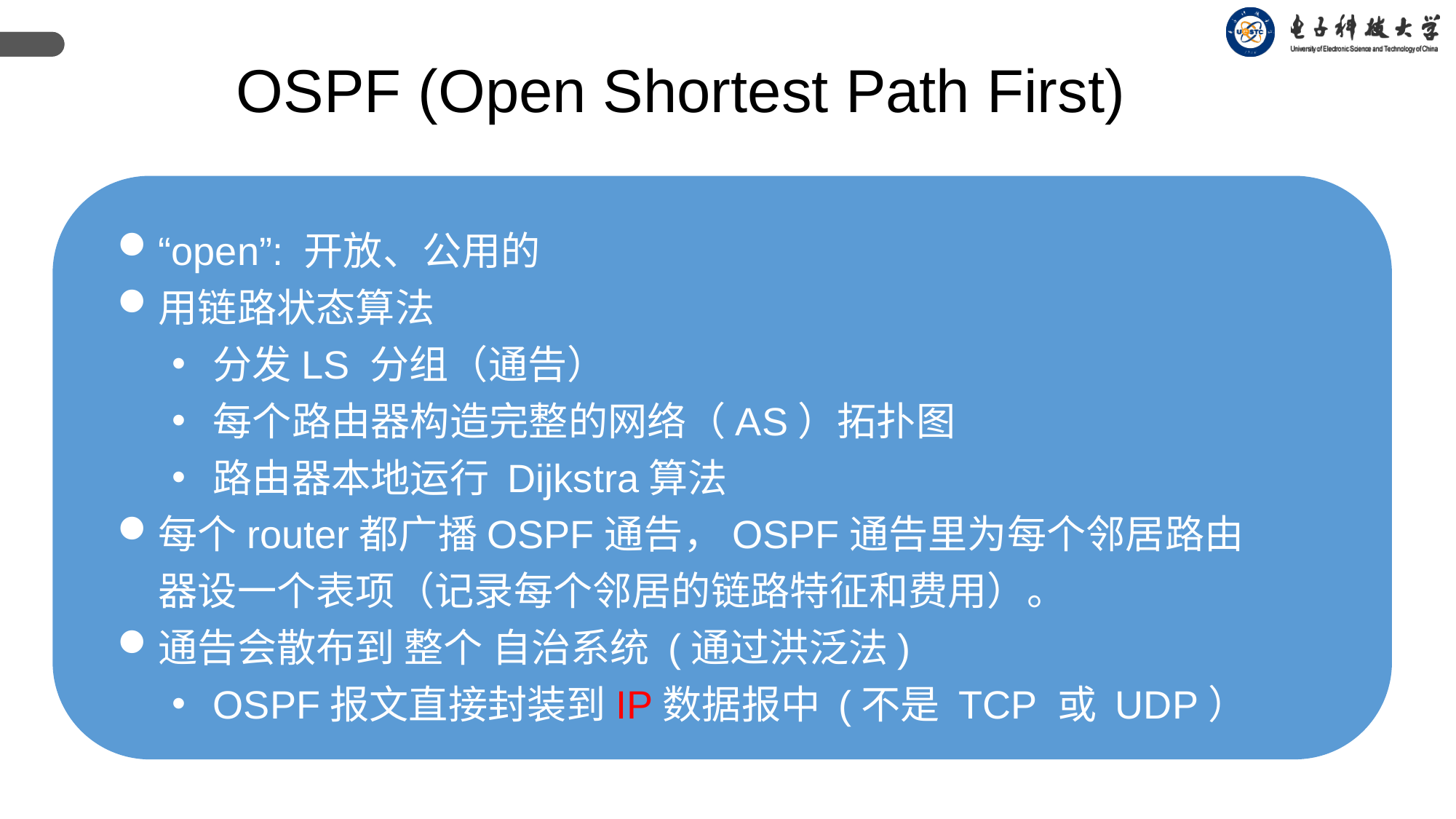

OSPF (Open Shortest Path First)

“open”: 开放、公用的
用链路状态算法
分发LS 分组（通告）
每个路由器构造完整的网络（AS）拓扑图
路由器本地运行 Dijkstra算法
每个router都广播OSPF通告，OSPF通告里为每个邻居路由器设一个表项（记录每个邻居的链路特征和费用）。
通告会散布到 整个 自治系统 (通过洪泛法)
OSPF报文直接封装到IP数据报中 (不是 TCP 或 UDP）